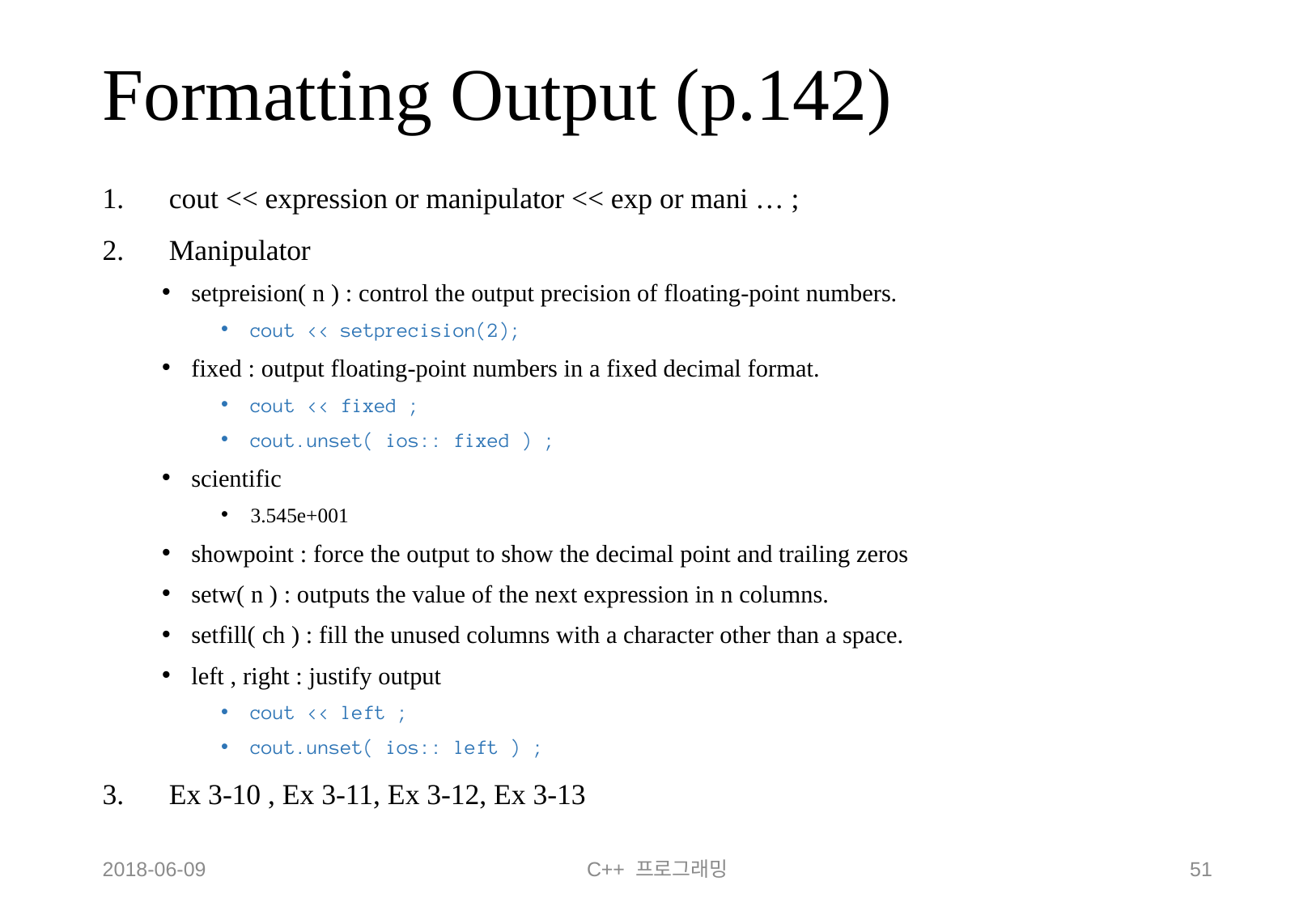

# Formatting Output (p.142)
cout << expression or manipulator << exp or mani … ;
Manipulator
setpreision( n ) : control the output precision of floating-point numbers.
cout << setprecision(2);
fixed : output floating-point numbers in a fixed decimal format.
cout << fixed ;
cout.unset( ios:: fixed ) ;
scientific
3.545e+001
showpoint : force the output to show the decimal point and trailing zeros
setw( n ) : outputs the value of the next expression in n columns.
setfill( ch ) : fill the unused columns with a character other than a space.
left , right : justify output
cout << left ;
cout.unset( ios:: left ) ;
Ex 3-10 , Ex 3-11, Ex 3-12, Ex 3-13
2018-06-09
C++ 프로그래밍
51